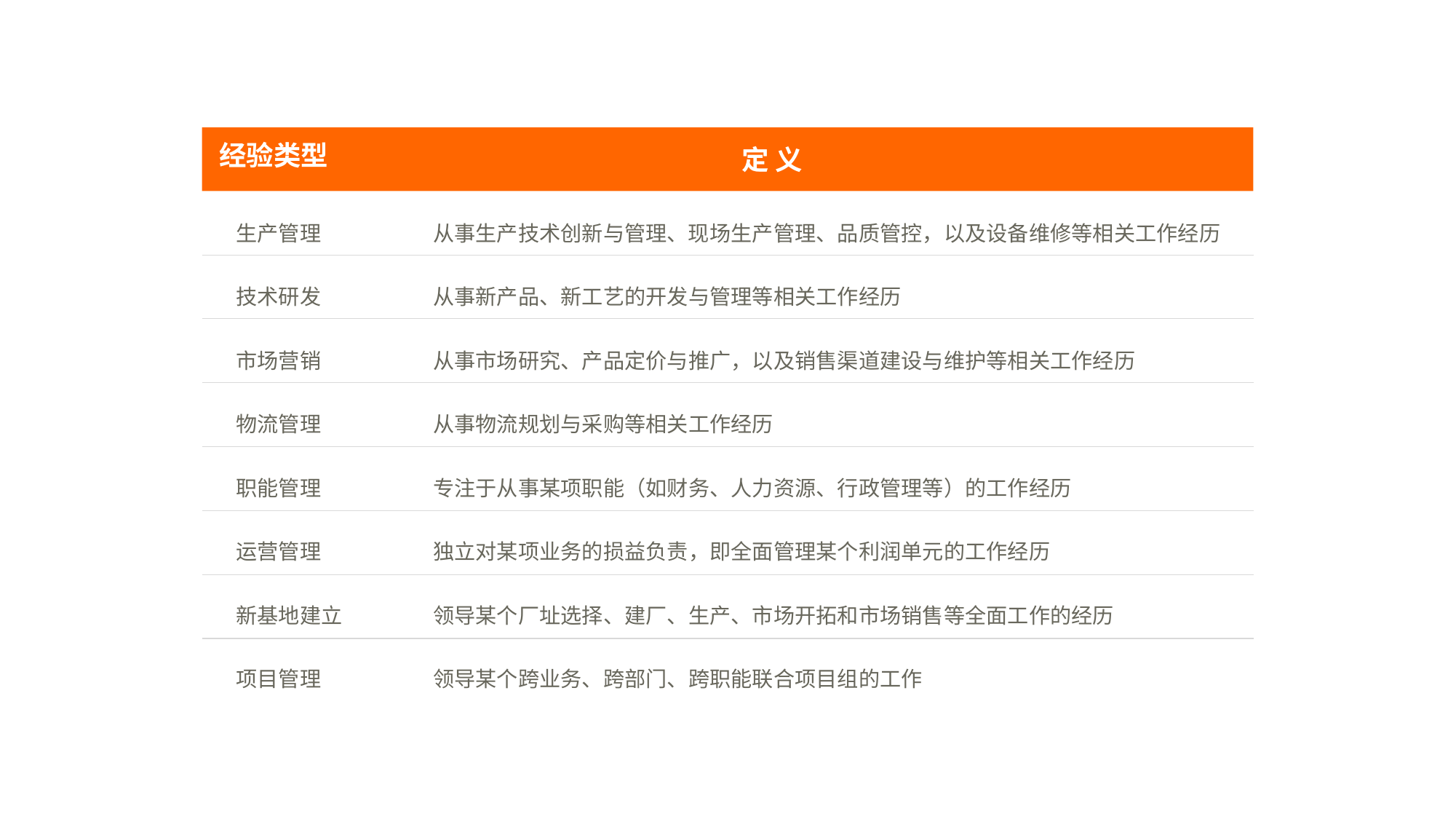

经验类型
定 义
生产管理
技术研发
市场营销
物流管理
职能管理
运营管理
新基地建立
项目管理
从事生产技术创新与管理、现场生产管理、品质管控，以及设备维修等相关工作经历
从事新产品、新工艺的开发与管理等相关工作经历
从事市场研究、产品定价与推广，以及销售渠道建设与维护等相关工作经历
从事物流规划与采购等相关工作经历
专注于从事某项职能（如财务、人力资源、行政管理等）的工作经历
独立对某项业务的损益负责，即全面管理某个利润单元的工作经历
领导某个厂址选择、建厂、生产、市场开拓和市场销售等全面工作的经历
领导某个跨业务、跨部门、跨职能联合项目组的工作